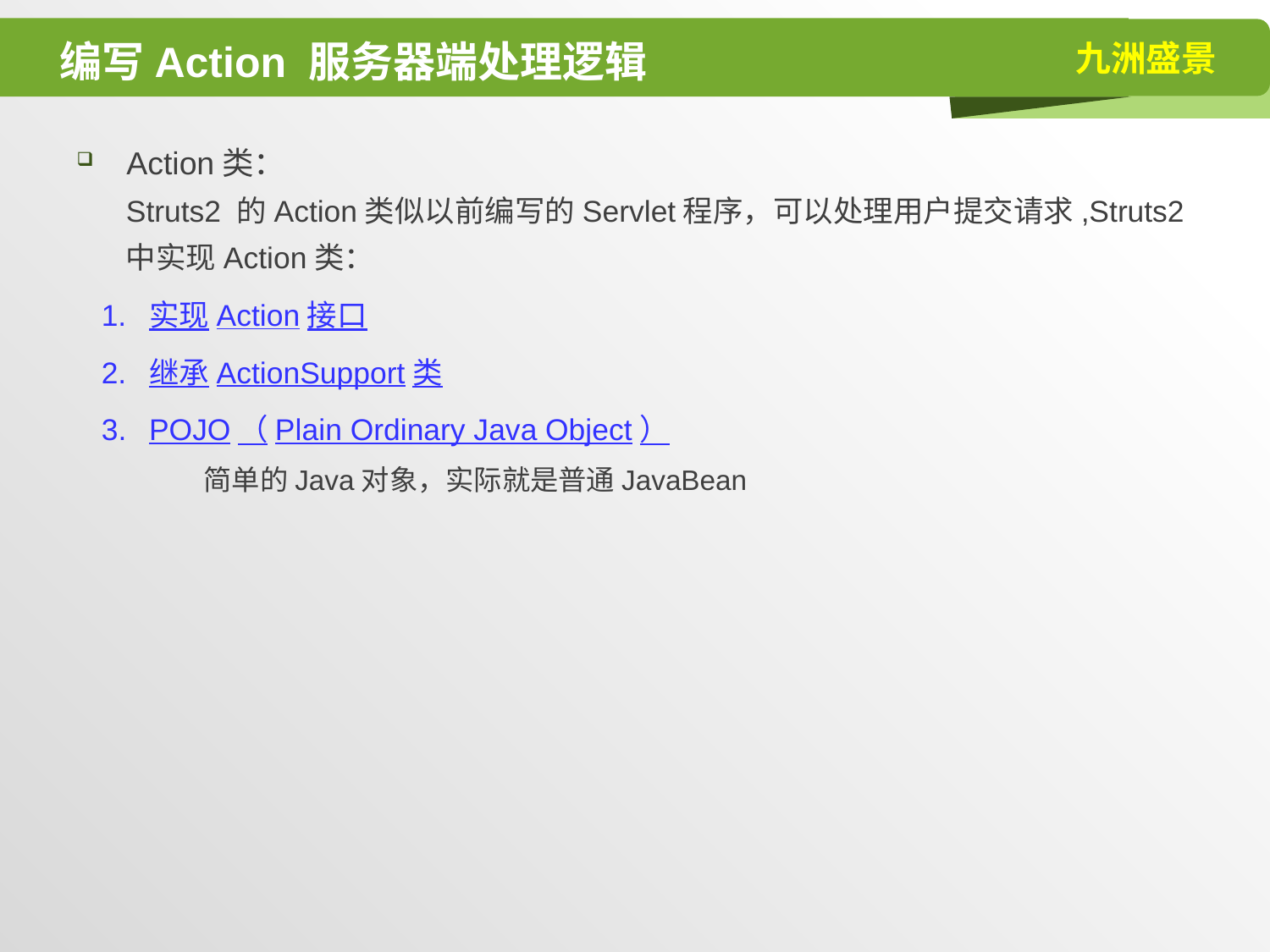

# 编写Action 服务器端处理逻辑
Action类：
Struts2 的Action类似以前编写的Servlet程序，可以处理用户提交请求,Struts2中实现Action类：
实现Action接口
继承ActionSupport类
POJO（Plain Ordinary Java Object）
简单的Java对象，实际就是普通JavaBean